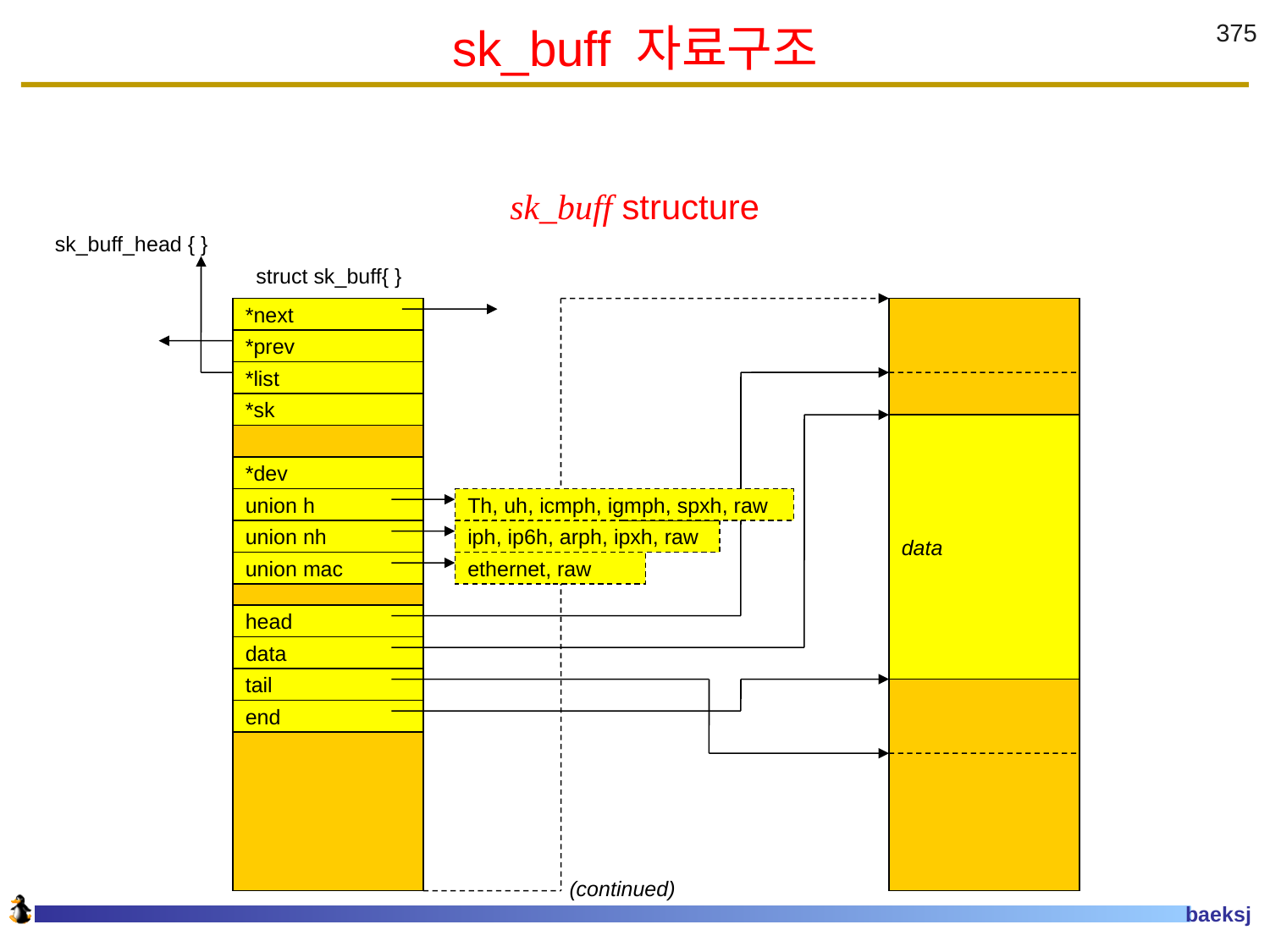

# sk_buff 자료구조
375

sk_buff structure
sk_buff_head { }

struct sk_buff{ }

*next

*prev

*list

*sk

data
*dev
union h
Th, uh, icmph, igmph, spxh, raw

union nh
iph, ip6h, arph, ipxh, raw

union mac
ethernet, raw

head

data

tail

end

(continued)